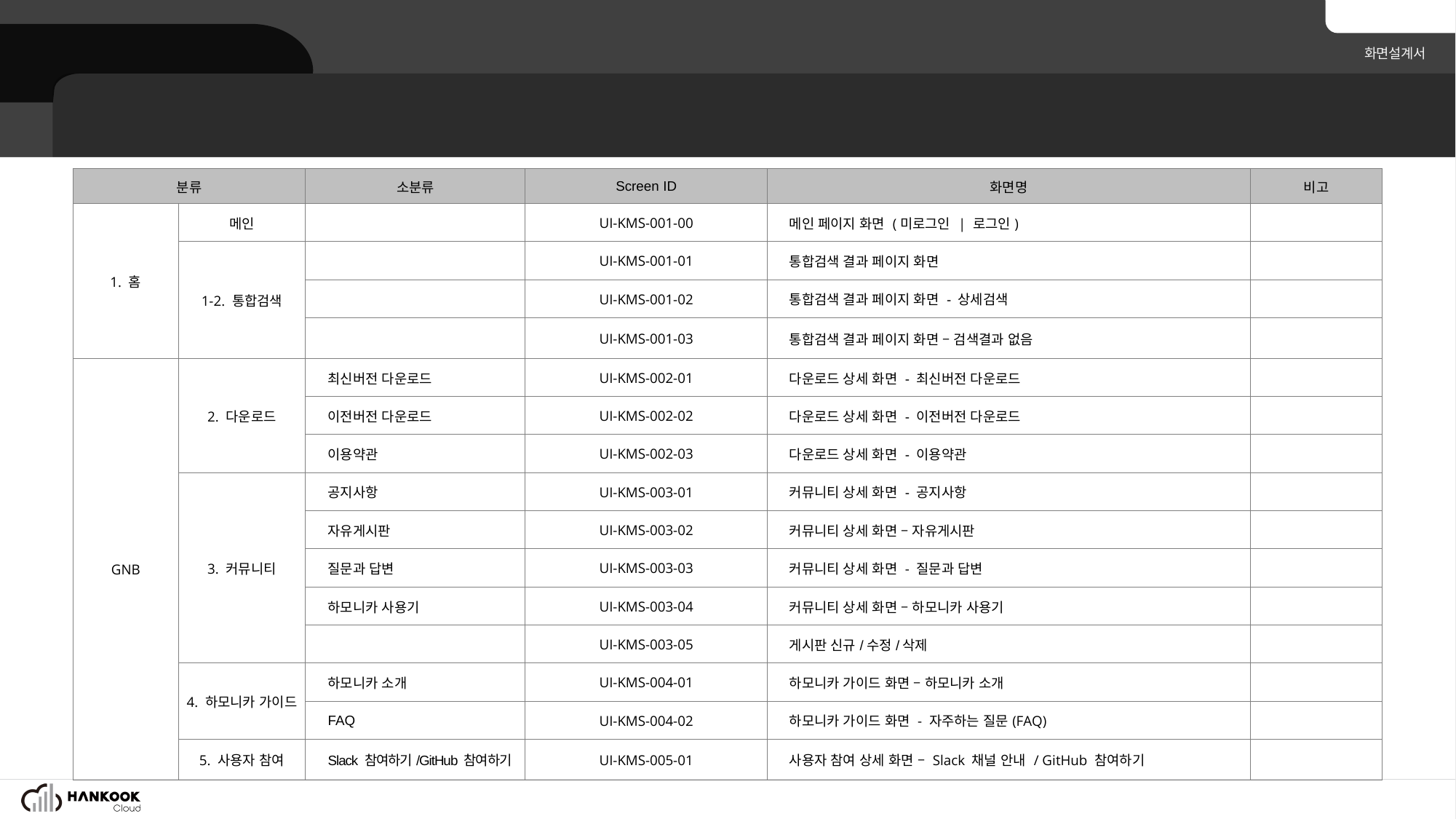

지능형 KMS 기반의 오픈소스 플랫폼 개발
2. 화면목록
| 분류 |  | 소분류 | Screen ID | 화면명 | 비고 |
| --- | --- | --- | --- | --- | --- |
| 1. 홈 | 메인 |  | UI-KMS-001-00 | 메인 페이지 화면 (미로그인 | 로그인) |  |
|  | 1-2. 통합검색 |  | UI-KMS-001-01 | 통합검색 결과 페이지 화면 |  |
|  |  |  | UI-KMS-001-02 | 통합검색 결과 페이지 화면 - 상세검색 |  |
|  |  |  | UI-KMS-001-03 | 통합검색 결과 페이지 화면 – 검색결과 없음 |  |
| GNB | 2. 다운로드 | 최신버전 다운로드 | UI-KMS-002-01 | 다운로드 상세 화면 - 최신버전 다운로드 |  |
|  |  | 이전버전 다운로드 | UI-KMS-002-02 | 다운로드 상세 화면 - 이전버전 다운로드 |  |
|  |  | 이용약관 | UI-KMS-002-03 | 다운로드 상세 화면 - 이용약관 |  |
|  | 3. 커뮤니티 | 공지사항 | UI-KMS-003-01 | 커뮤니티 상세 화면 - 공지사항 |  |
|  |  | 자유게시판 | UI-KMS-003-02 | 커뮤니티 상세 화면 – 자유게시판 |  |
|  |  | 질문과 답변 | UI-KMS-003-03 | 커뮤니티 상세 화면 - 질문과 답변 |  |
|  |  | 하모니카 사용기 | UI-KMS-003-04 | 커뮤니티 상세 화면 – 하모니카 사용기 |  |
|  |  |  | UI-KMS-003-05 | 게시판 신규/수정/삭제 |  |
|  | 4. 하모니카 가이드 | 하모니카 소개 | UI-KMS-004-01 | 하모니카 가이드 화면 – 하모니카 소개 |  |
|  | 하모니카 가이드 | FAQ | UI-KMS-004-02 | 하모니카 가이드 화면 - 자주하는 질문(FAQ) |  |
|  | 5. 사용자 참여 | Slack 참여하기/GitHub 참여하기 | UI-KMS-005-01 | 사용자 참여 상세 화면 – Slack 채널 안내 / GitHub 참여하기 |  |